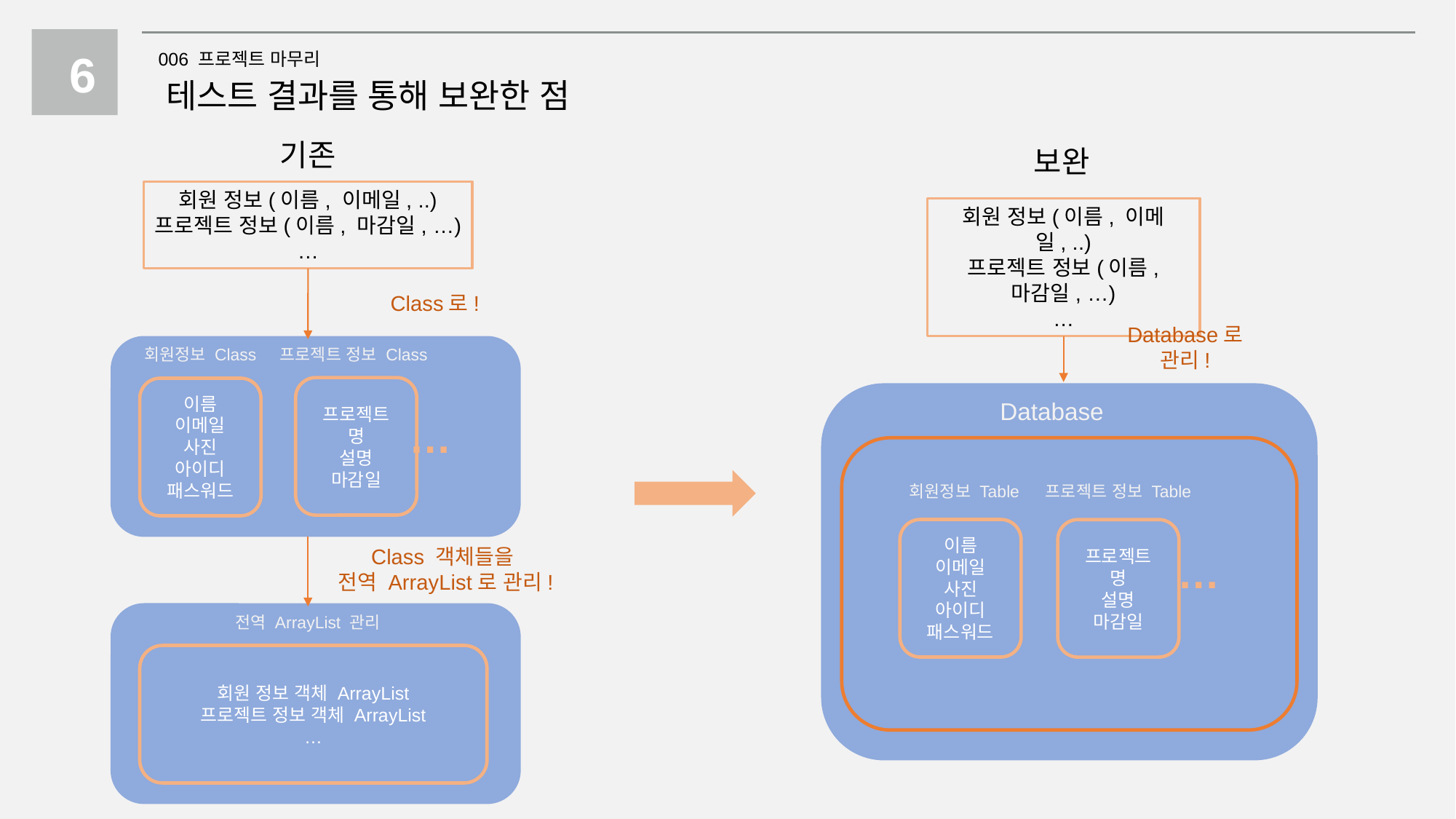

6
006 프로젝트 마무리
테스트 결과를 통해 보완한 점
기존
보완
회원 정보(이름, 이메일, ..)
프로젝트 정보(이름, 마감일, …)
…
회원 정보(이름, 이메일, ..)
프로젝트 정보(이름, 마감일, …)
…
Class로!
Database로 관리!
                              …
회원정보 Class
프로젝트 정보 Class
23개의 Use-Case
프로젝트 명
설명
마감일
이름
이메일
사진
아이디
패스워드
                                  …
Database
23개의 Use-Case

프로젝트 정보 Table
회원정보 Table
이름
이메일
사진
아이디
패스워드
프로젝트 명
설명
마감일

Class 객체들을
전역 ArrayList로 관리!

전역 ArrayList 관리
23개의 Use-Case
회원 정보 객체 ArrayList
프로젝트 정보 객체 ArrayList
…